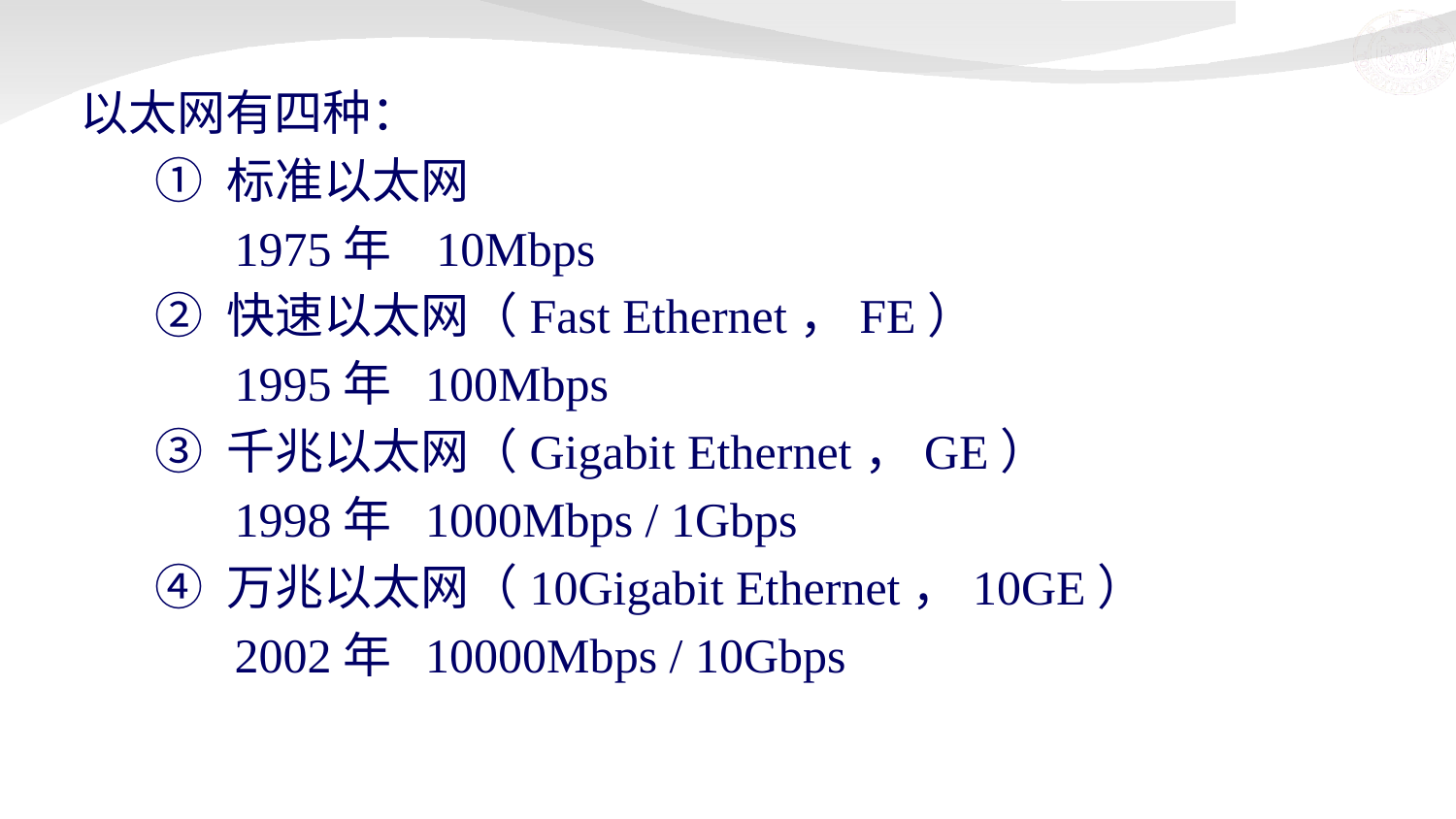

以太网有四种：
               ① 标准以太网
                    1975年   10Mbps
               ② 快速以太网（Fast Ethernet，FE）
                    1995年  100Mbps
               ③ 千兆以太网（Gigabit Ethernet，GE）
                    1998年  1000Mbps / 1Gbps
               ④ 万兆以太网（10Gigabit Ethernet，10GE）
                    2002年  10000Mbps / 10Gbps